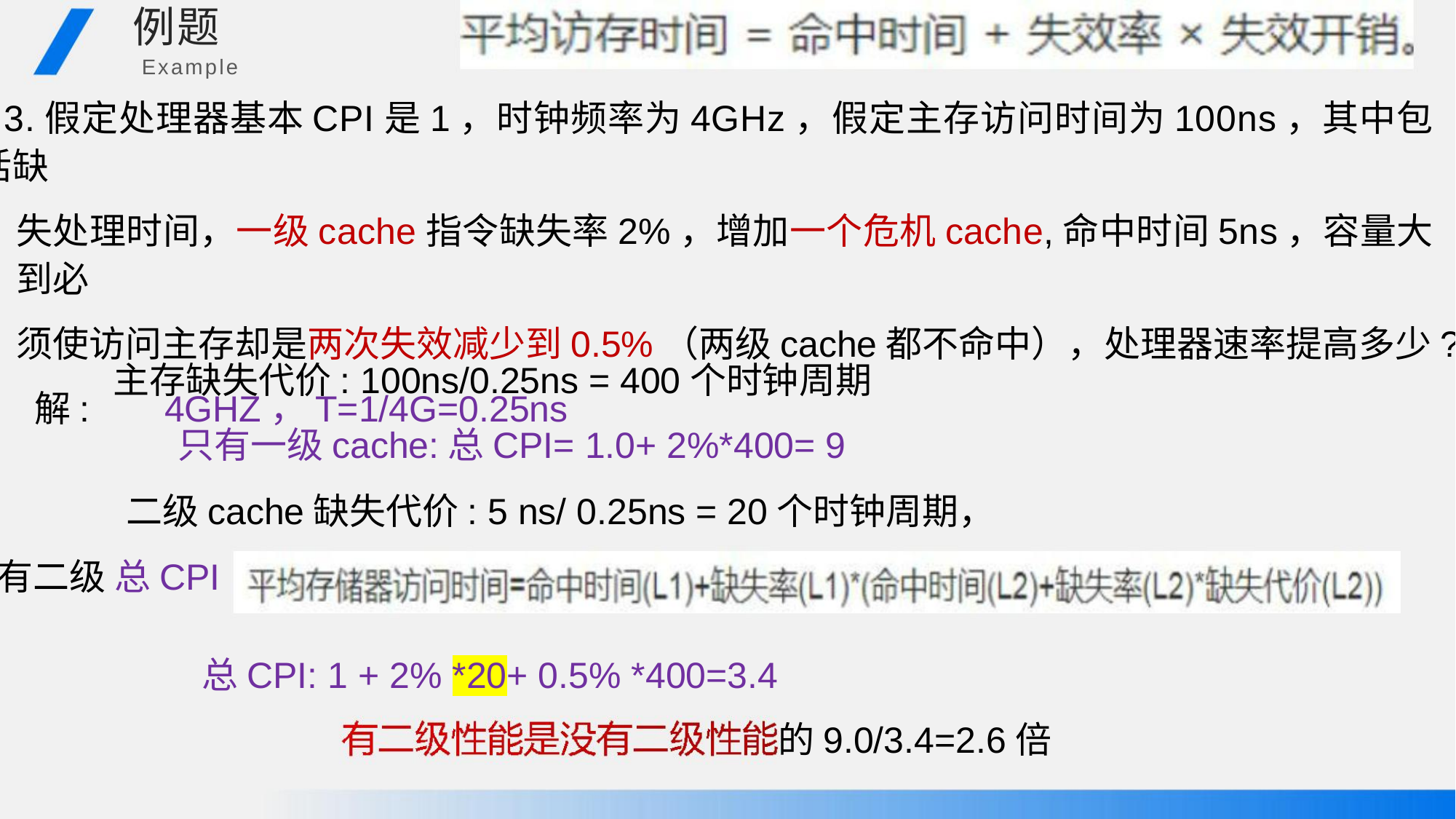

例题
Example
p3.假定处理器基本CPI是1，时钟频率为4GHz，假定主存访问时间为100ns，其中包括缺
失处理时间，一级cache指令缺失率2%，增加一个危机cache,命中时间5ns，容量大到必
须使访问主存却是两次失效减少到0.5%（两级cache都不命中），处理器速率提高多少?
p 解: 4GHZ，T=1/4G=0.25ns
主存缺失代价: 100ns/0.25ns = 400个时钟周期
只有一级cache:总CPI= 1.0+ 2%*400= 9
p
p
二级cache缺失代价: 5 ns/ 0.25ns = 20个时钟周期，
有二级 总CPI
总CPI: 1 + 2% *20+ 0.5% *400=3.4
的9.0/3.4=2.6倍